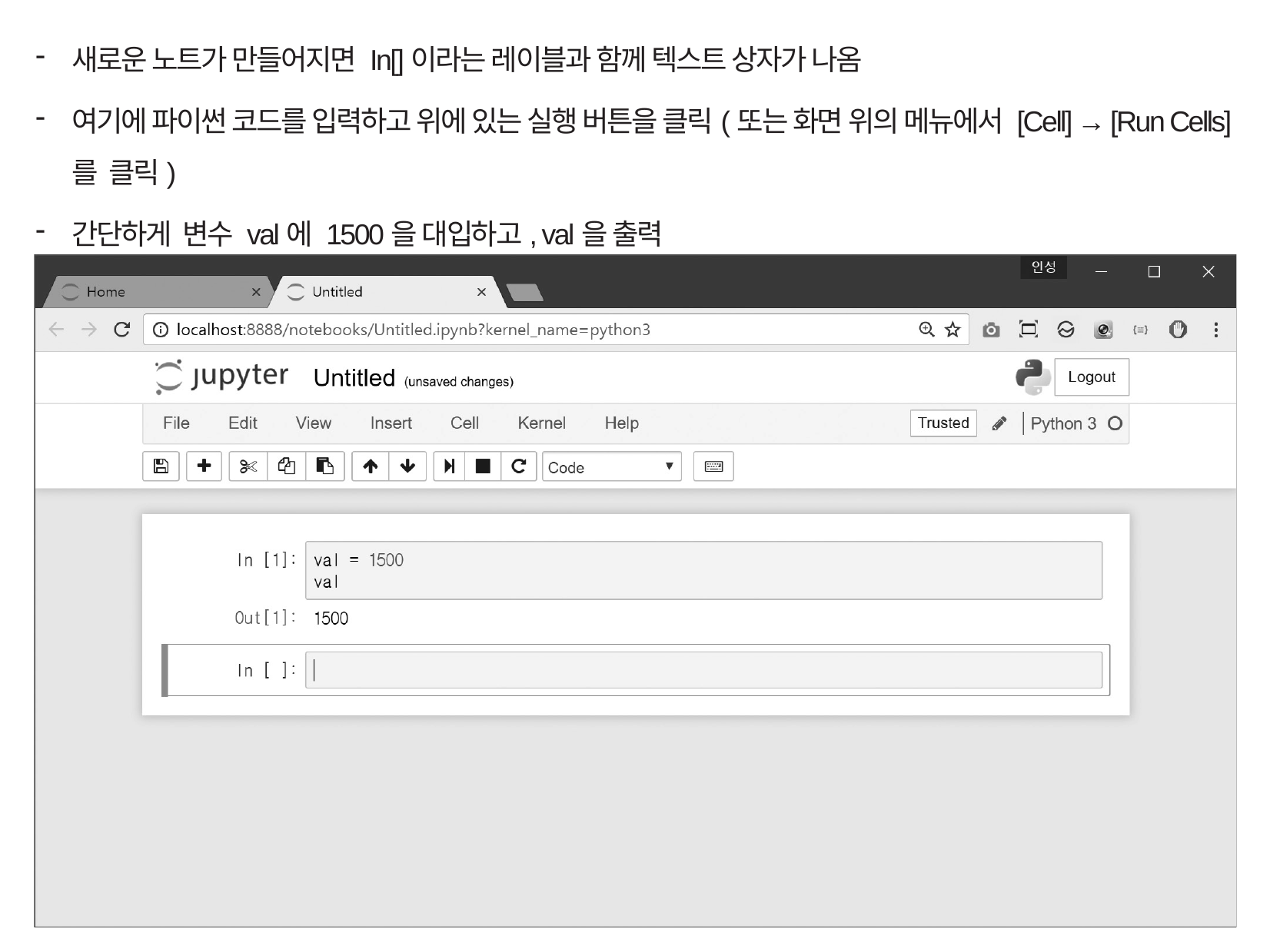

새로운 노트가 만들어지면 In[]이라는 레이블과 함께 텍스트 상자가 나옴
여기에 파이썬 코드를 입력하고 위에 있는 실행 버튼을 클릭(또는 화면 위의 메뉴에서 [Cell] → [Run Cells]를  클릭)
간단하게  변수 val에 1500을 대입하고, val을 출력